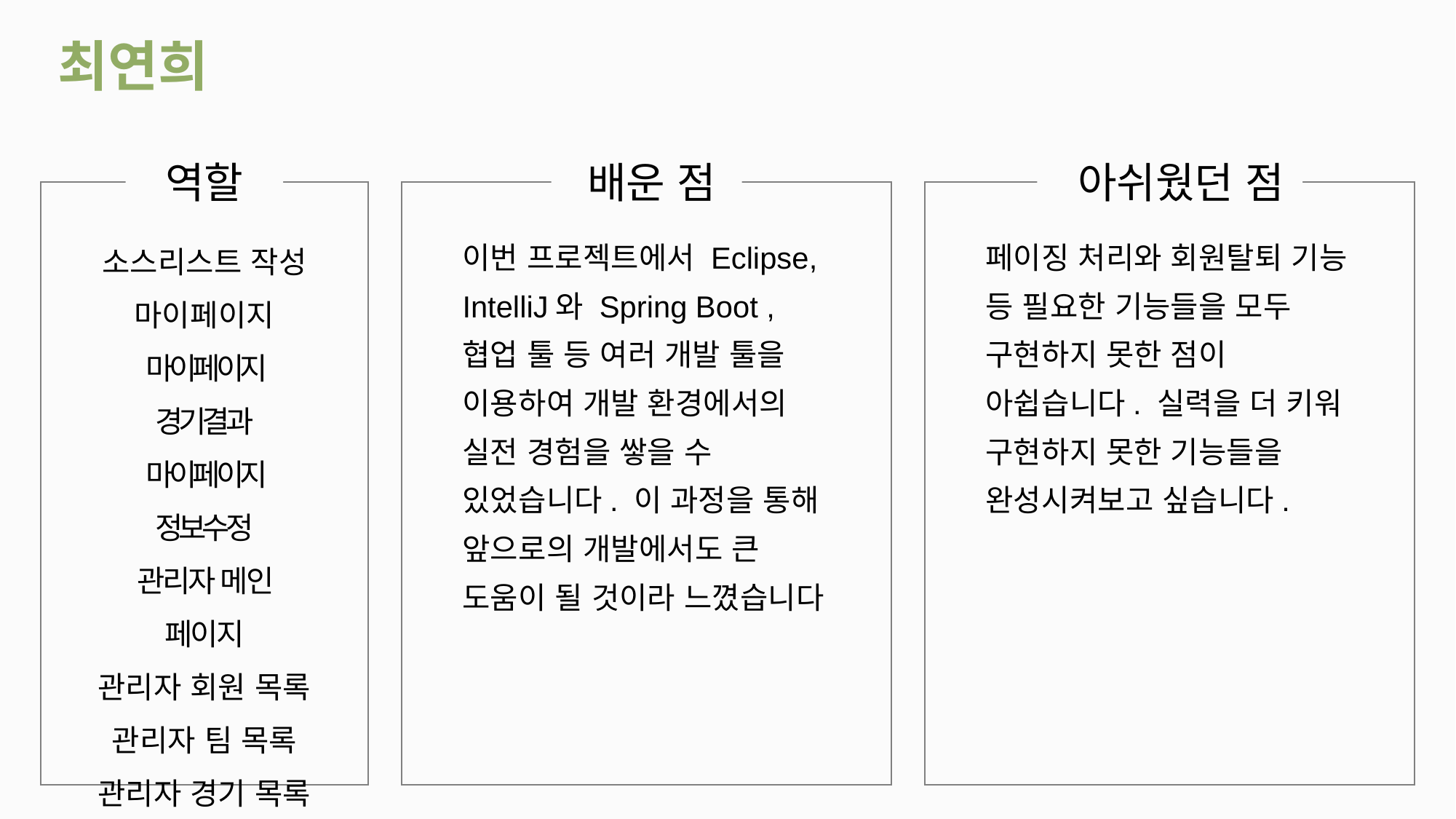

최연희
역할
 배운 점
 아쉬웠던 점

소스리스트 작성
마이페이지
마이페이지 경기결과
마이페이지 정보수정
관리자 메인 페이지
관리자 회원 목록
관리자 팀 목록
관리자 경기 목록
이번 프로젝트에서 Eclipse, IntelliJ와 Spring Boot , 협업 툴 등 여러 개발 툴을 이용하여 개발 환경에서의 실전 경험을 쌓을 수 있었습니다. 이 과정을 통해 앞으로의 개발에서도 큰 도움이 될 것이라 느꼈습니다
페이징 처리와 회원탈퇴 기능 등 필요한 기능들을 모두 구현하지 못한 점이  아쉽습니다. 실력을 더 키워  구현하지 못한 기능들을 완성시켜보고 싶습니다.